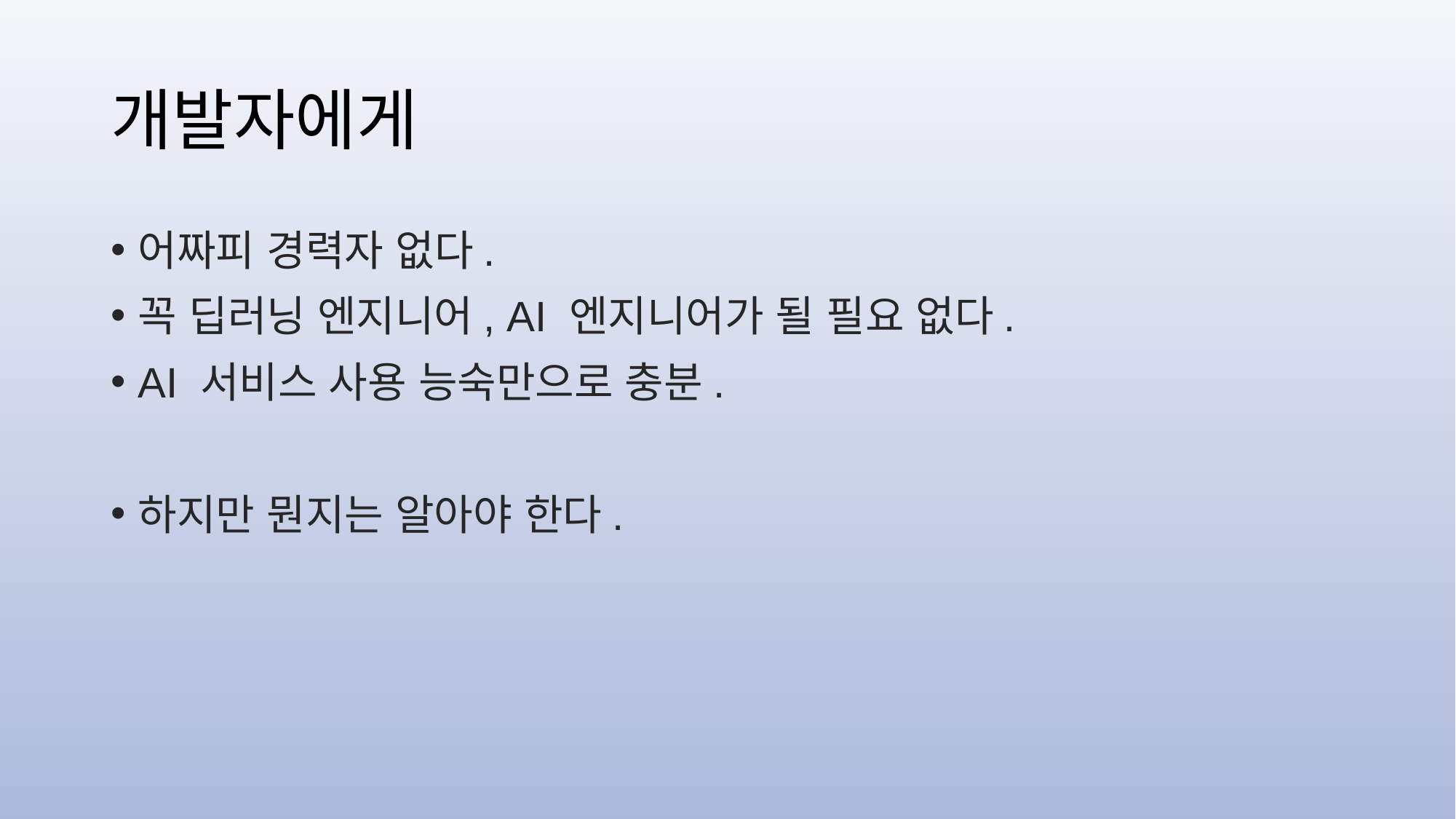

# 개발자에게
어짜피 경력자 없다.
꼭 딥러닝 엔지니어, AI 엔지니어가 될 필요 없다.
AI 서비스 사용 능숙만으로 충분.

하지만 뭔지는 알아야 한다.